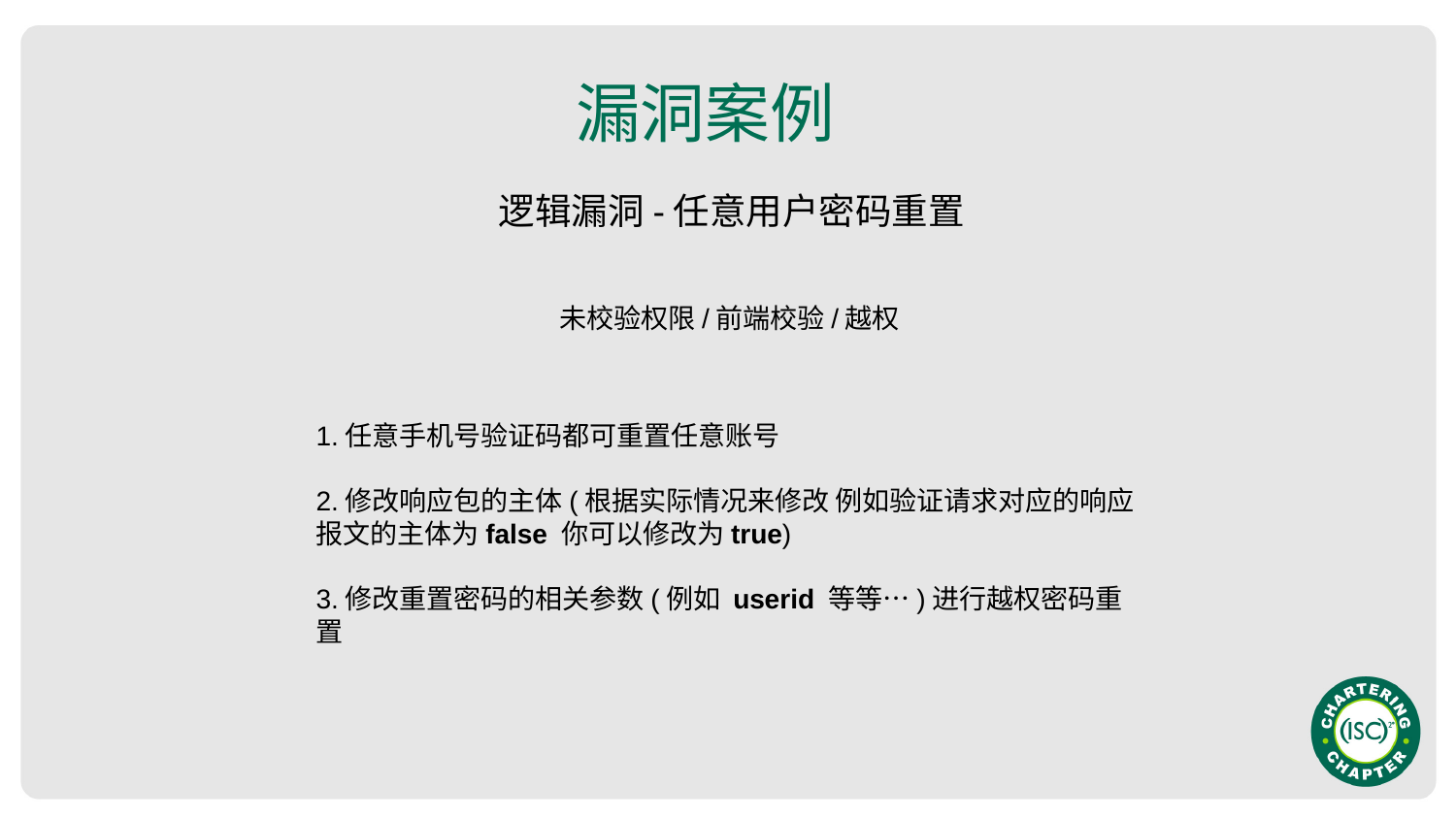

漏洞案例
逻辑漏洞-任意用户密码重置
未校验权限/前端校验/越权
1.任意手机号验证码都可重置任意账号

2.修改响应包的主体(根据实际情况来修改 例如验证请求对应的响应报文的主体为false 你可以修改为true)

3.修改重置密码的相关参数(例如 userid 等等…)进行越权密码重置